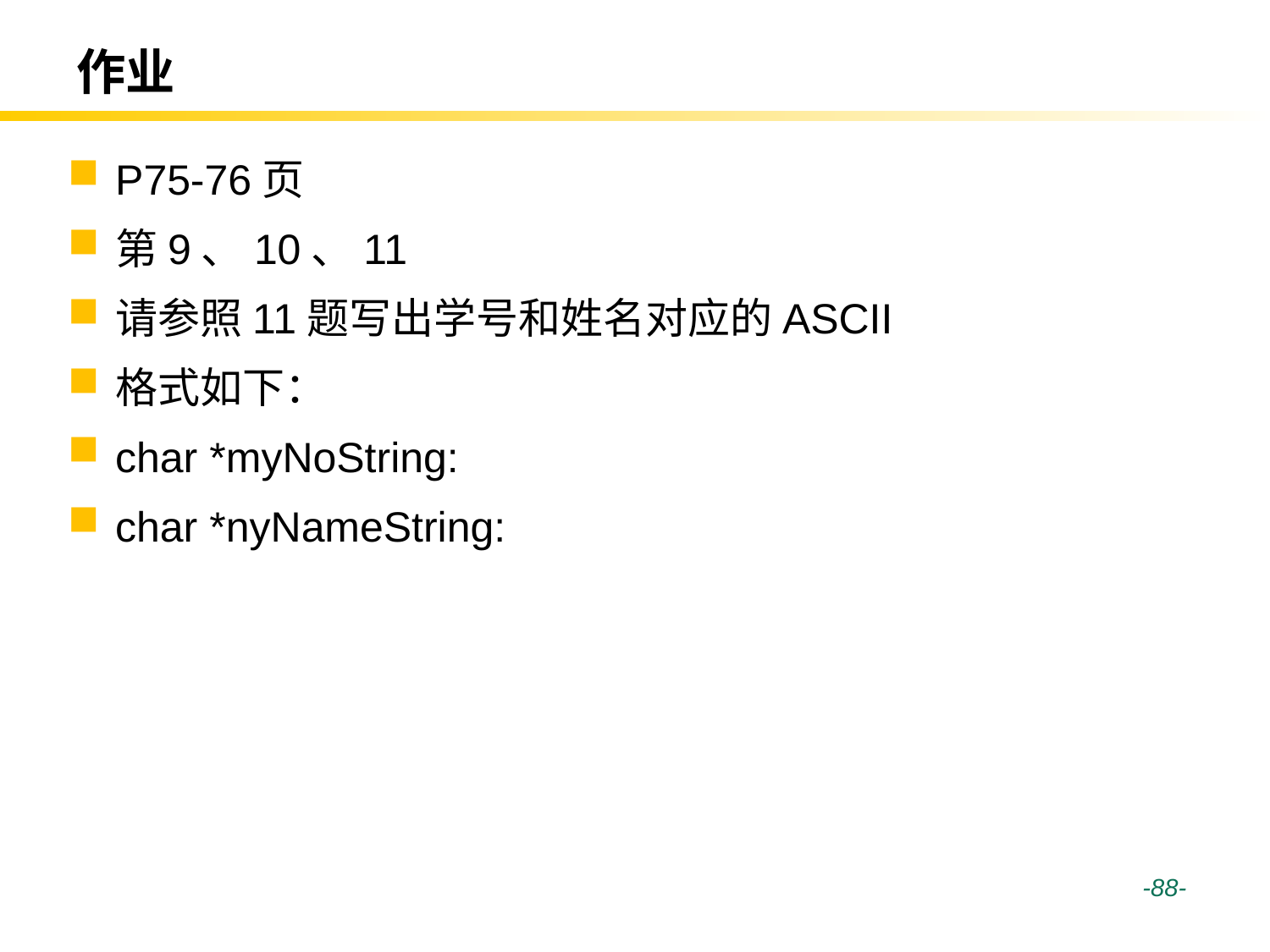

# 作业
P75-76页
第9、10、11
请参照11题写出学号和姓名对应的ASCII
格式如下：
char *myNoString:
char *nyNameString:
 -88-